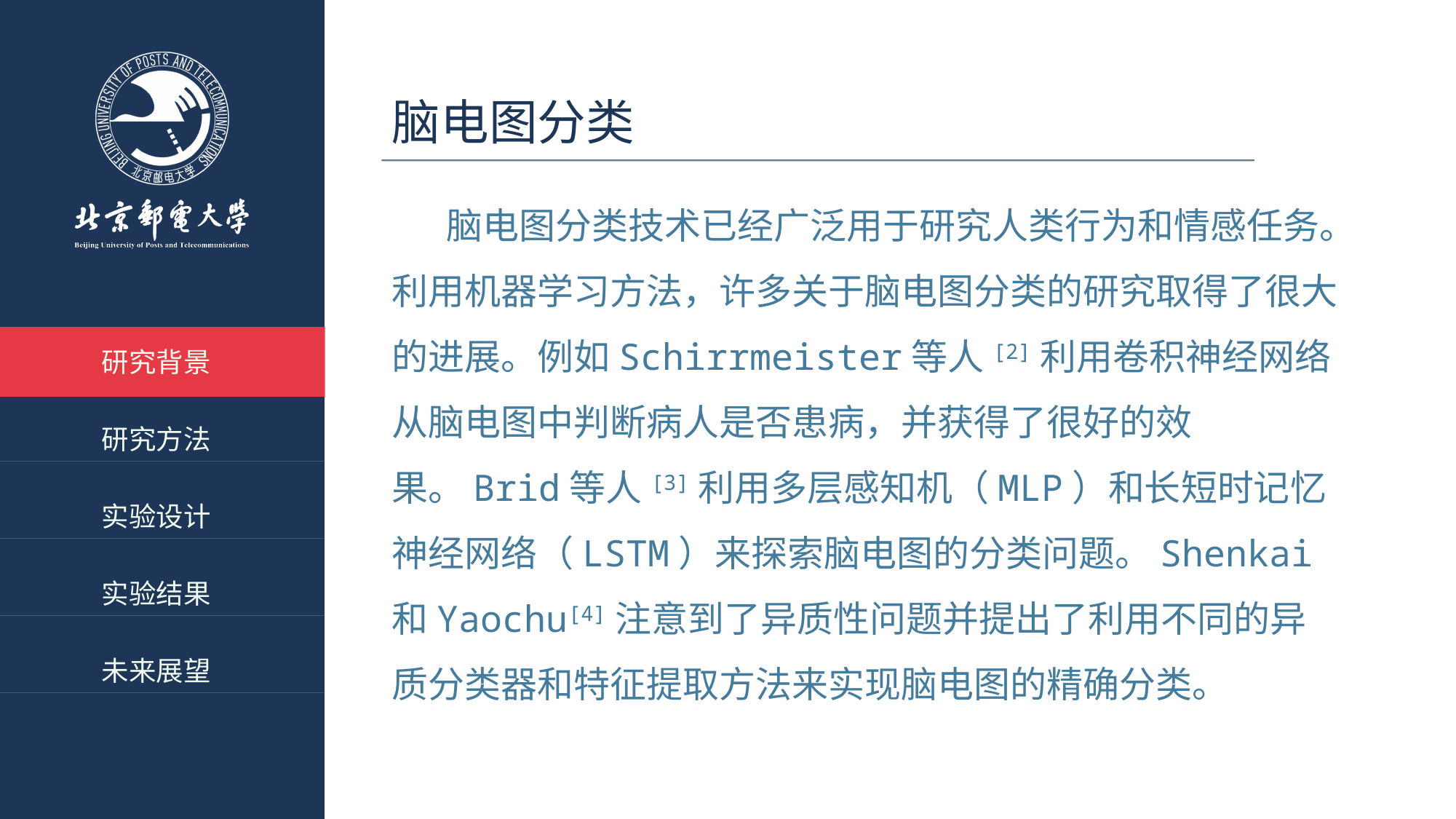

# 脑电图分类
脑电图分类技术已经广泛用于研究人类行为和情感任务。利用机器学习方法，许多关于脑电图分类的研究取得了很大的进展。例如Schirrmeister等人[2]利用卷积神经网络从脑电图中判断病人是否患病，并获得了很好的效果。Brid等人[3]利用多层感知机（MLP）和长短时记忆神经网络（LSTM）来探索脑电图的分类问题。Shenkai和Yaochu[4]注意到了异质性问题并提出了利用不同的异质分类器和特征提取方法来实现脑电图的精确分类。